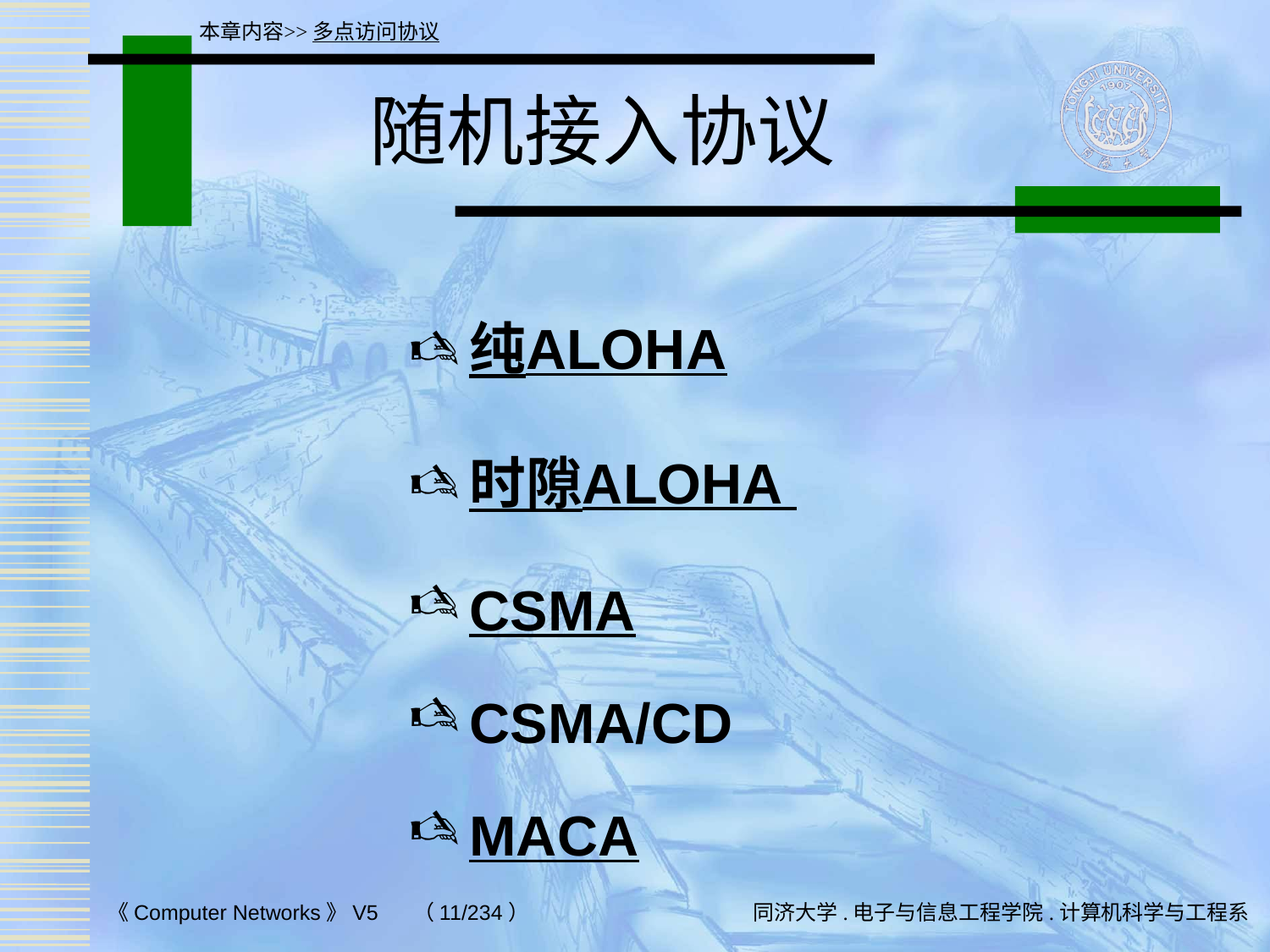

本章内容>>多点访问协议
# 随机接入协议
纯ALOHA
时隙ALOHA
CSMA
CSMA/CD
MACA